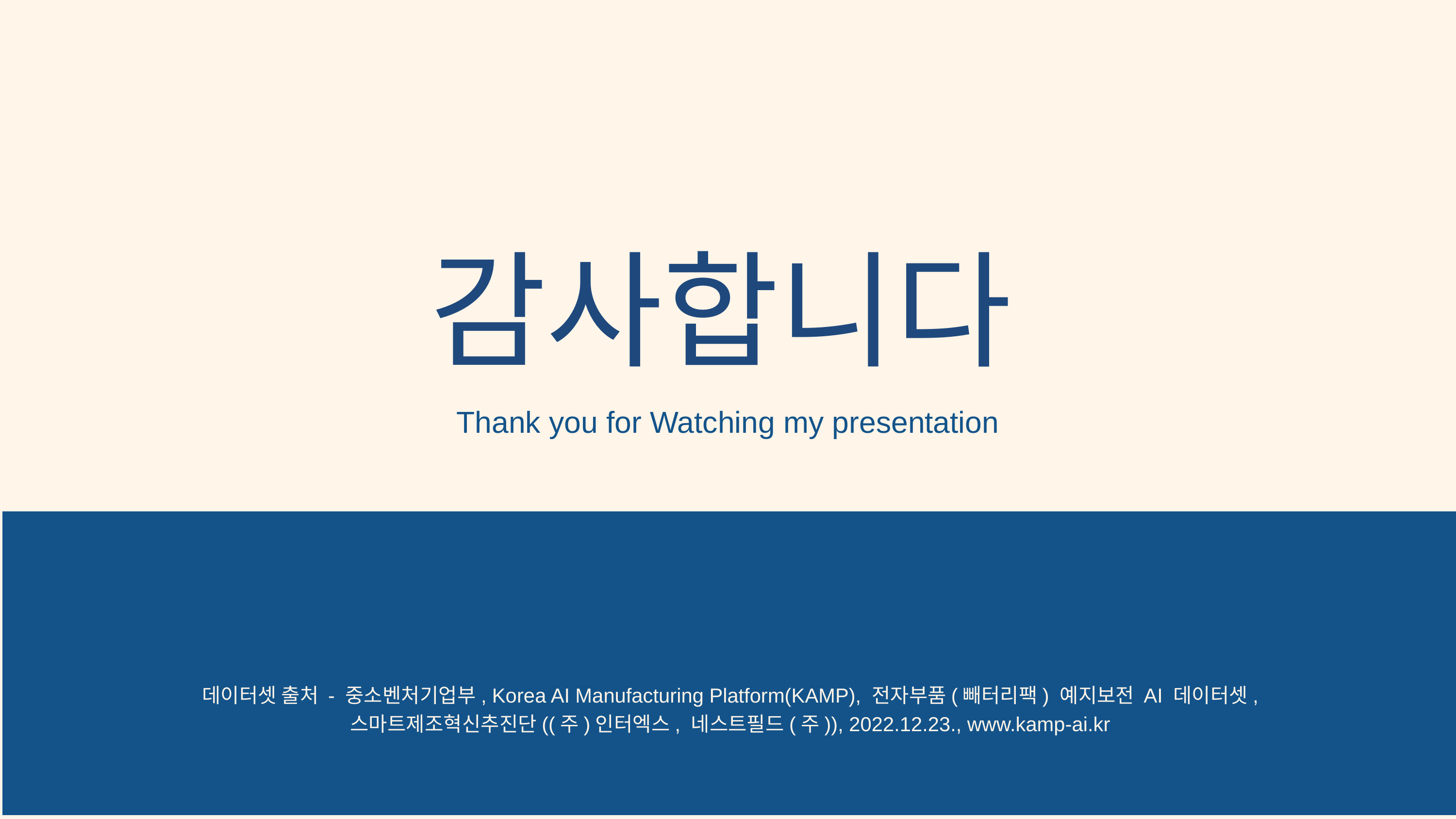

감사합니다
Thank you for Watching my presentation

데이터셋 출처 - 중소벤처기업부, Korea AI Manufacturing Platform(KAMP), 전자부품(빼터리팩) 예지보전 AI 데이터셋,
스마트제조혁신추진단((주)인터엑스, 네스트필드(주)), 2022.12.23., www.kamp-ai.kr